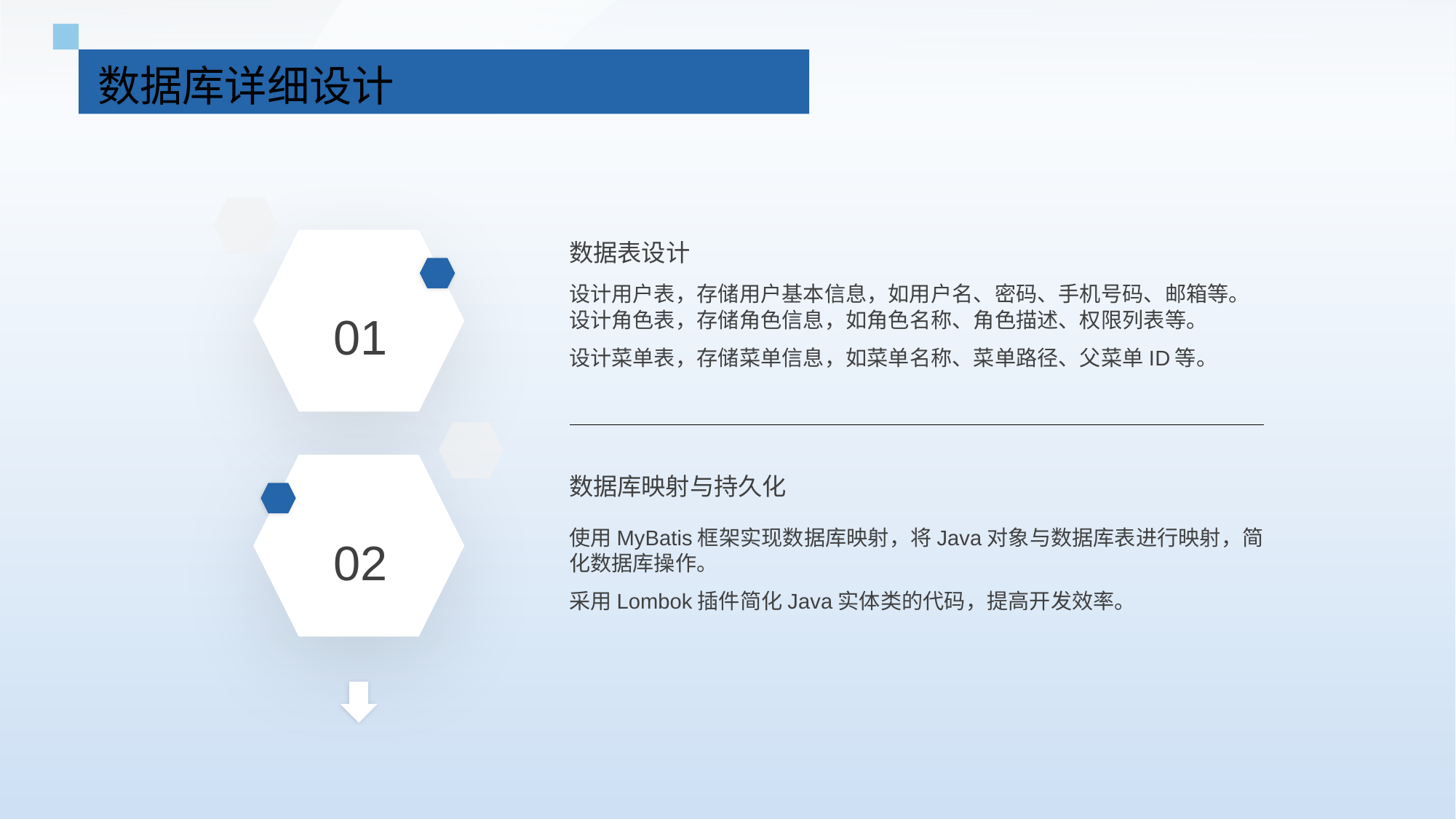

数据库详细设计

数据表设计

01

设计用户表，存储用户基本信息，如用户名、密码、手机号码、邮箱等。
设计角色表，存储角色信息，如角色名称、角色描述、权限列表等。
设计菜单表，存储菜单信息，如菜单名称、菜单路径、父菜单ID等。

数据库映射与持久化

02

使用MyBatis框架实现数据库映射，将Java对象与数据库表进行映射，简化数据库操作。
采用Lombok插件简化Java实体类的代码，提高开发效率。